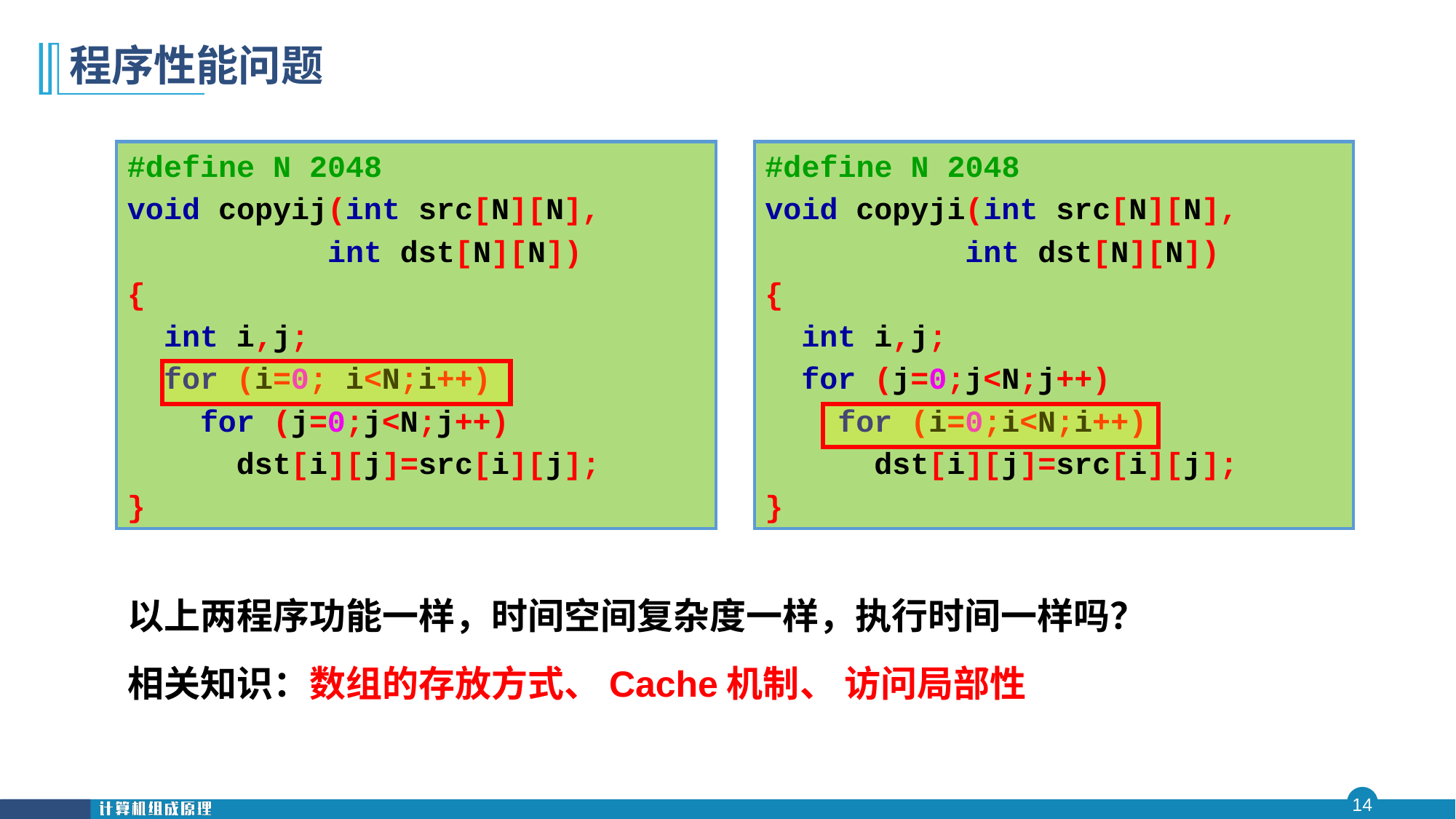

# 程序性能问题
#define N 2048
void copyij(int src[N][N],
           int dst[N][N])
{
  int i,j;
  for (i=0; i<N;i++)
    for (j=0;j<N;j++)
      dst[i][j]=src[i][j];
}
#define N 2048
void copyji(int src[N][N],
           int dst[N][N])
{
  int i,j;
  for (j=0;j<N;j++)
    for (i=0;i<N;i++)
      dst[i][j]=src[i][j];
}

以上两程序功能一样，时间空间复杂度一样，执行时间一样吗？
相关知识：数组的存放方式、Cache机制、 访问局部性